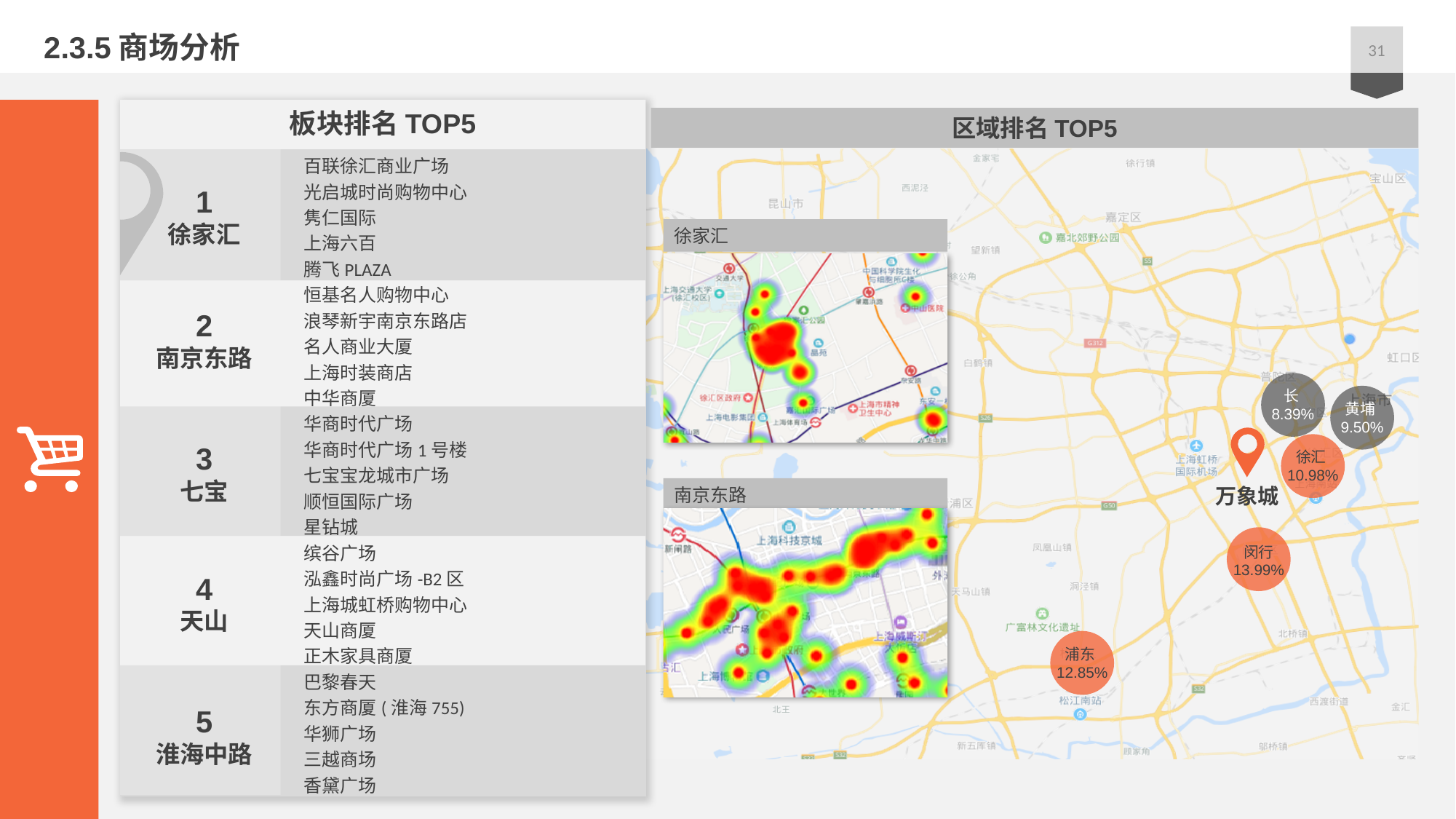

2.3.5商场分析
31

板块排名TOP5
区域排名TOP5
百联徐汇商业广场
光启城时尚购物中心
隽仁国际
上海六百
腾飞PLAZA
恒基名人购物中心
浪琴新宇南京东路店
名人商业大厦
上海时装商店
中华商厦
华商时代广场
华商时代广场1号楼
七宝宝龙城市广场
顺恒国际广场
星钻城
缤谷广场
泓鑫时尚广场-B2区
上海城虹桥购物中心
天山商厦
正木家具商厦
巴黎春天
东方商厦(淮海755)
华狮广场
三越商场
香黛广场

1
徐家汇
徐家汇

2
南京东路

长8.39%

黄埔9.50%

万象城
3
七宝

徐汇10.98%
南京东路

闵行
13.99%
4
天山

浦东12.85%

5
淮海中路